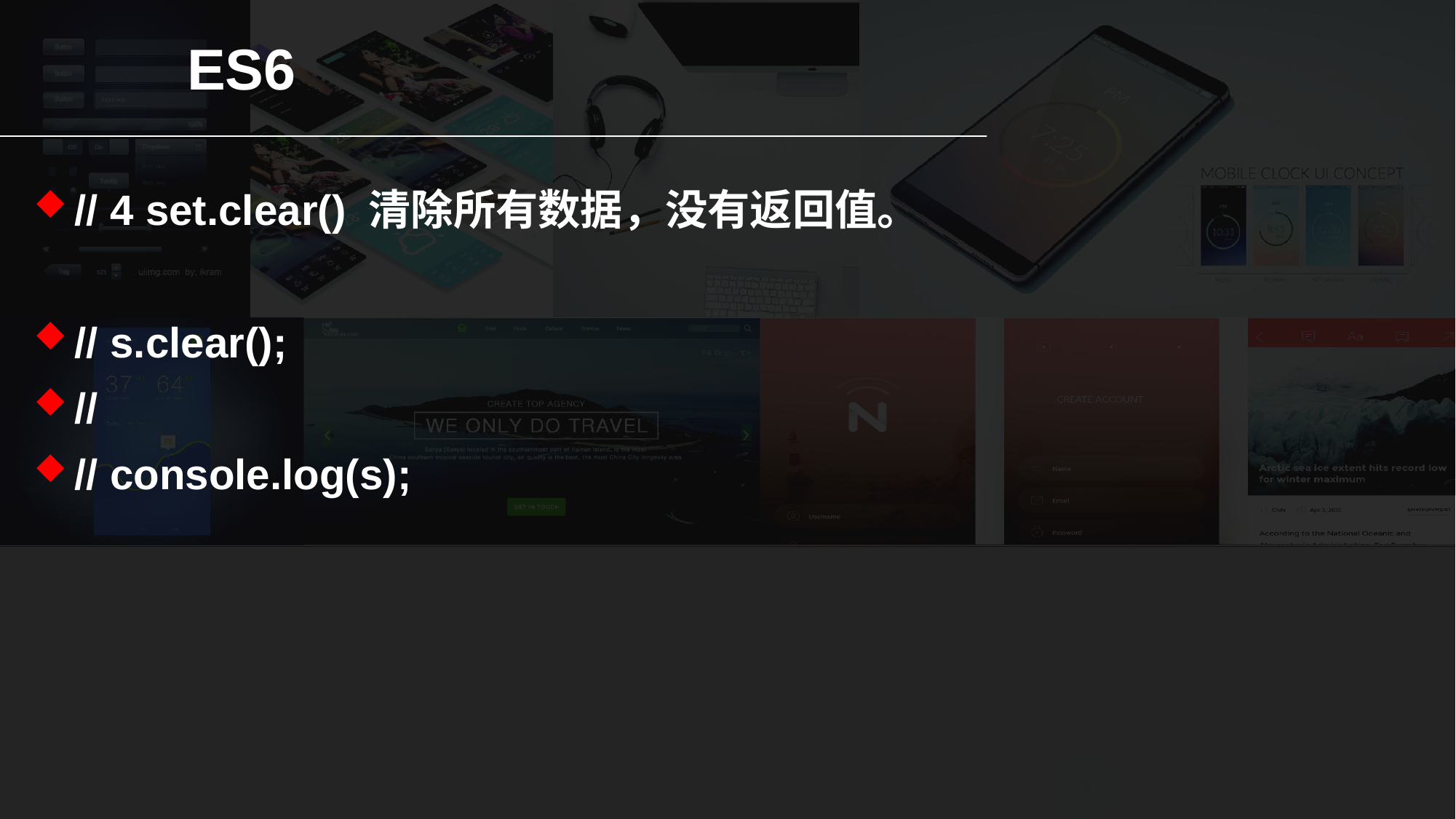

ES6

// 4 set.clear() 清除所有数据，没有返回值。

// s.clear();
//
// console.log(s);